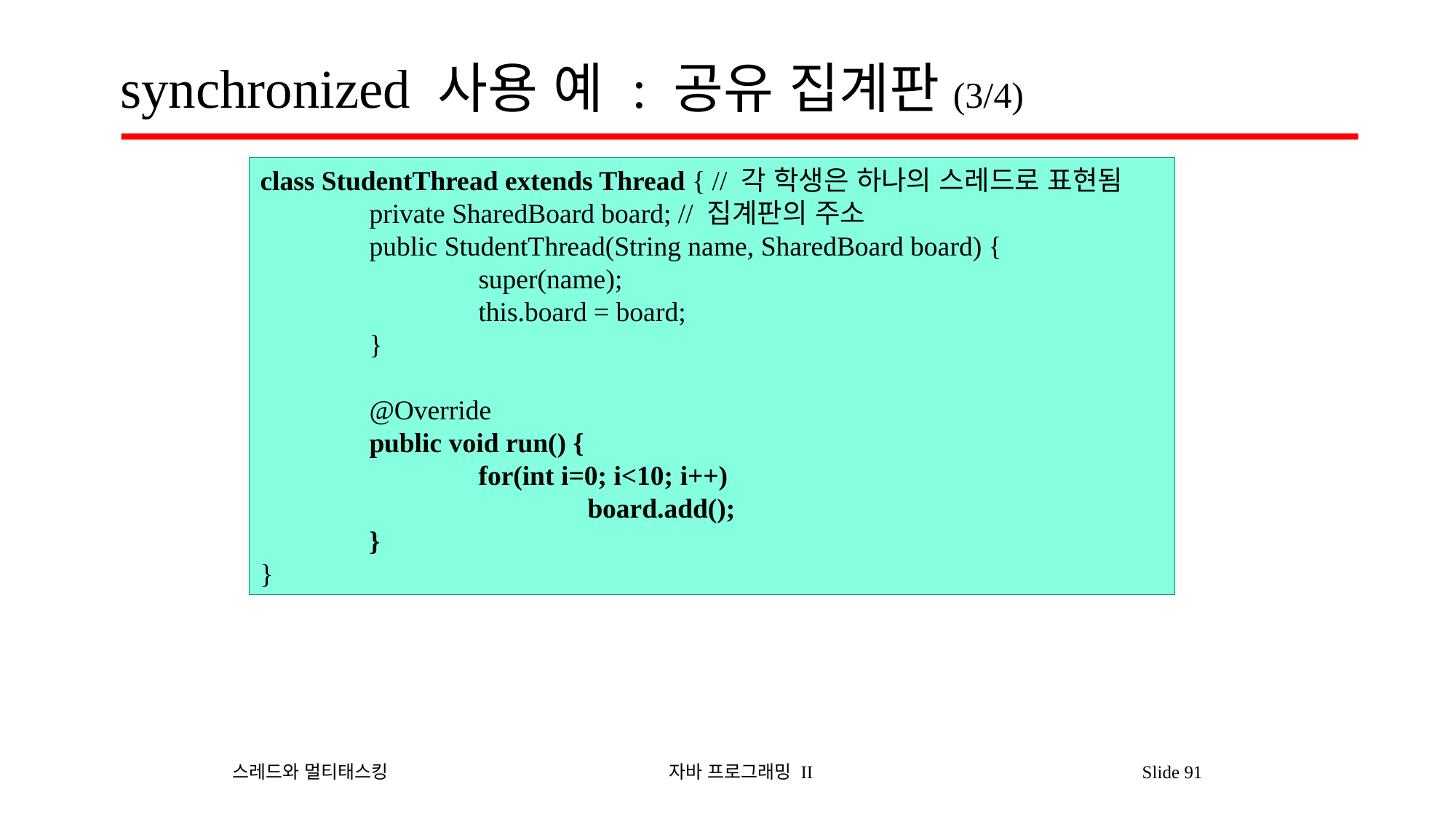

# synchronized 사용 예 : 공유 집계판(3/4)
class StudentThread extends Thread { // 각 학생은 하나의 스레드로 표현됨
	private SharedBoard board; // 집계판의 주소
	public StudentThread(String name, SharedBoard board) {
		super(name);
		this.board = board;
	}

	@Override
	public void run() {
		for(int i=0; i<10; i++)
			board.add();
	}
}